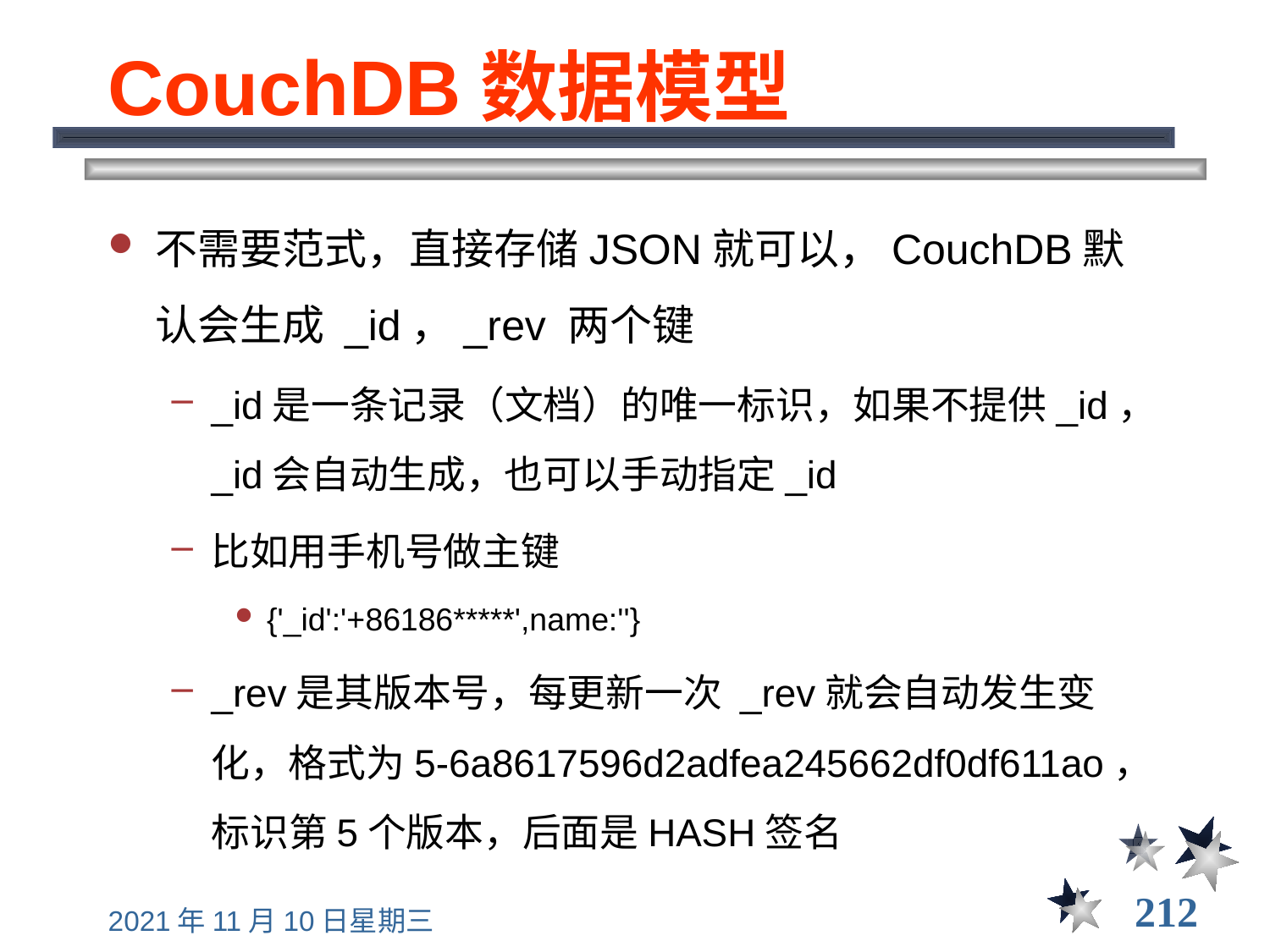

# CouchDB数据模型
不需要范式，直接存储JSON就可以，CouchDB默认会生成 _id，_rev 两个键
_id是一条记录（文档）的唯一标识，如果不提供_id，_id会自动生成，也可以手动指定_id
比如用手机号做主键
{'_id':'+86186*****',name:''}
_rev是其版本号，每更新一次 _rev就会自动发生变化，格式为5-6a8617596d2adfea245662df0df611ao，标识第5个版本，后面是HASH签名

212
2021年11月10日星期三
大数据管理----前言